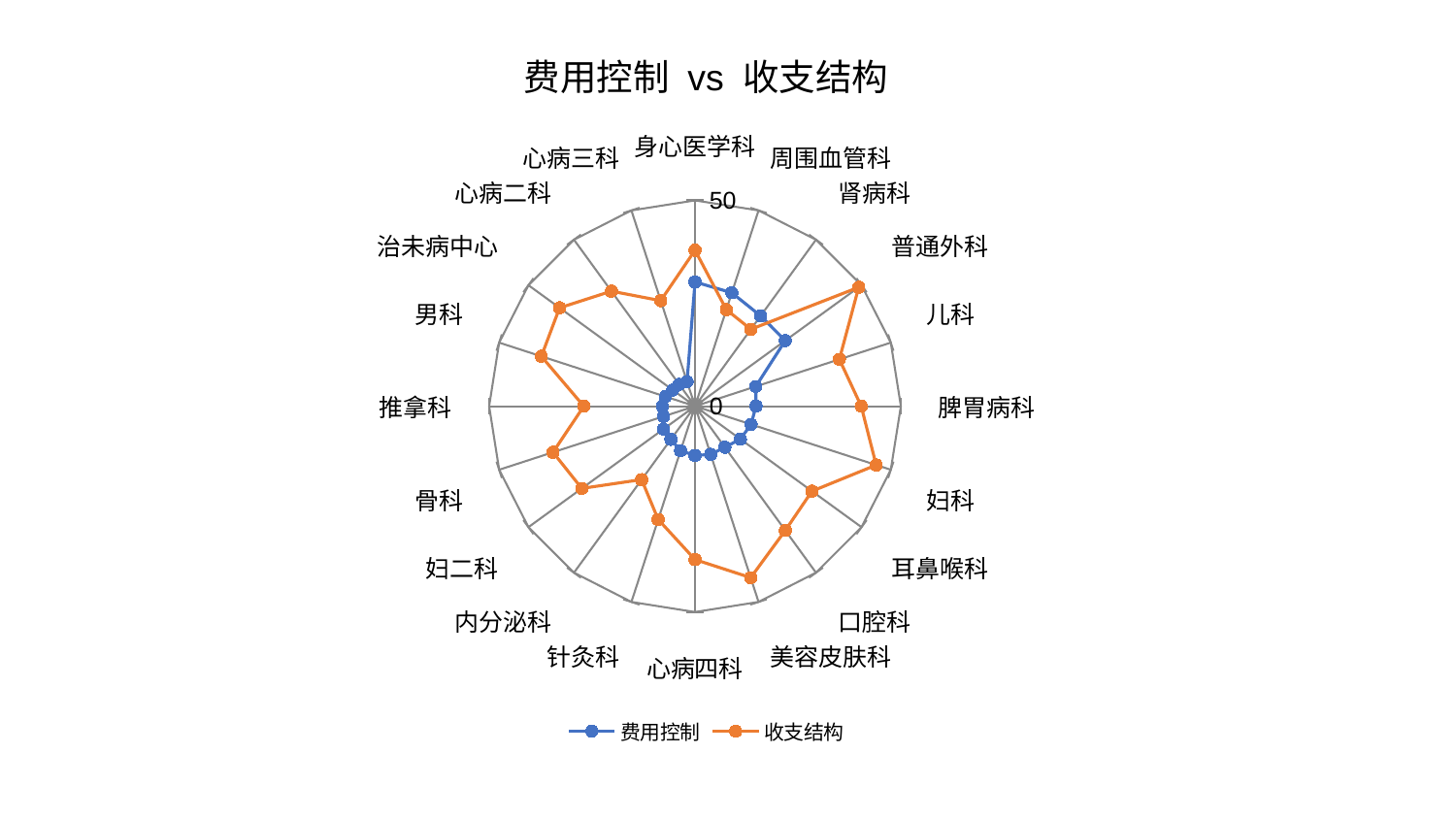

### Chart: 费用控制 vs 收支结构

| Category | 费用控制 | 收支结构 |
|---|---|---|
| 身心医学科 | 30.185899426534025 | 37.89319201512242 |
| 周围血管科 | 28.970634471623885 | 24.665852217650436 |
| 肾病科 | 27.119778697266746 | 23.095415417719952 |
| 普通外科 | 27.10500877537007 | 49.14595466342883 |
| 儿科 | 15.539361833606854 | 36.8784068762592 |
| 脾胃病科 | 14.836558382698119 | 40.380802750567725 |
| 妇科 | 14.320373846919427 | 46.27910037867643 |
| 耳鼻喉科 | 13.638629139632393 | 35.126617351754405 |
| 口腔科 | 12.34874354241509 | 37.320622634065046 |
| 美容皮肤科 | 12.316127912054668 | 43.804394480565165 |
| 心病四科 | 11.99406226950275 | 37.27256066807866 |
| 针灸科 | 11.370343327153755 | 28.948024187120577 |
| 内分泌科 | 9.967891889873293 | 22.056584206595286 |
| 妇二科 | 9.471080174912666 | 33.996424538576456 |
| 骨科 | 8.04949300879828 | 36.26376469265193 |
| 推拿科 | 7.950034473263649 | 27.006144273891028 |
| 男科 | 7.537911057870307 | 39.232574436703004 |
| 治未病中心 | 6.6845350403908474 | 40.65639845809217 |
| 心病二科 | 6.568015117663498 | 34.53260049812587 |
| 心病三科 | 6.262940128053276 | 26.954533351166234 |
66